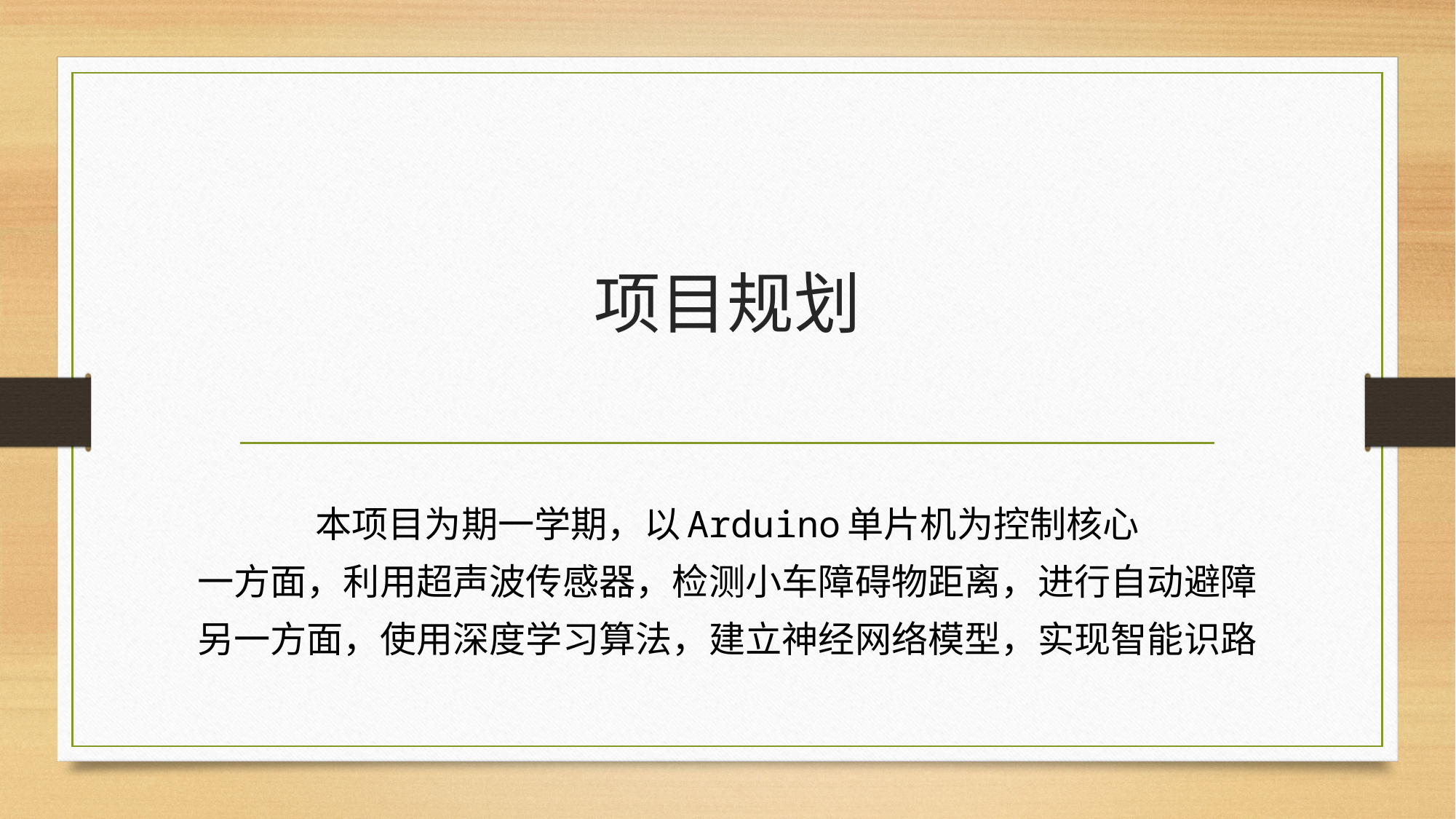

# 项目规划
本项目为期一学期，以Arduino单片机为控制核心
一方面，利用超声波传感器，检测小车障碍物距离，进行自动避障
另一方面，使用深度学习算法，建立神经网络模型，实现智能识路